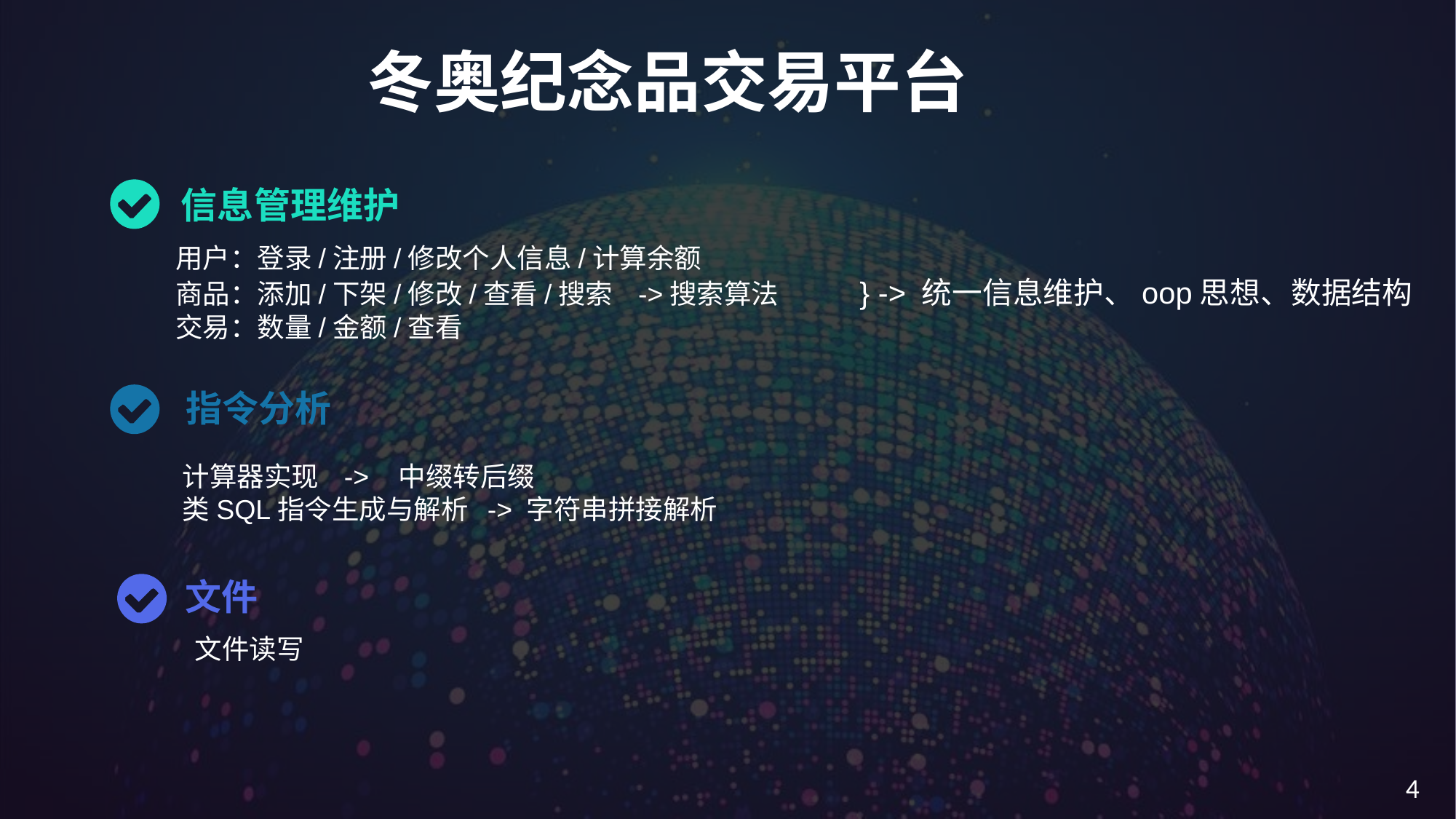

冬奥纪念品交易平台

信息管理维护

用户：登录/注册/修改个人信息/计算余额
商品：添加/下架/修改/查看/搜索   ->搜索算法            } -> 统一信息维护、oop思想、数据结构
交易：数量/金额/查看

指令分析

计算器实现   ->   中缀转后缀
类SQL指令生成与解析  -> 字符串拼接解析
文件
文件读写

4